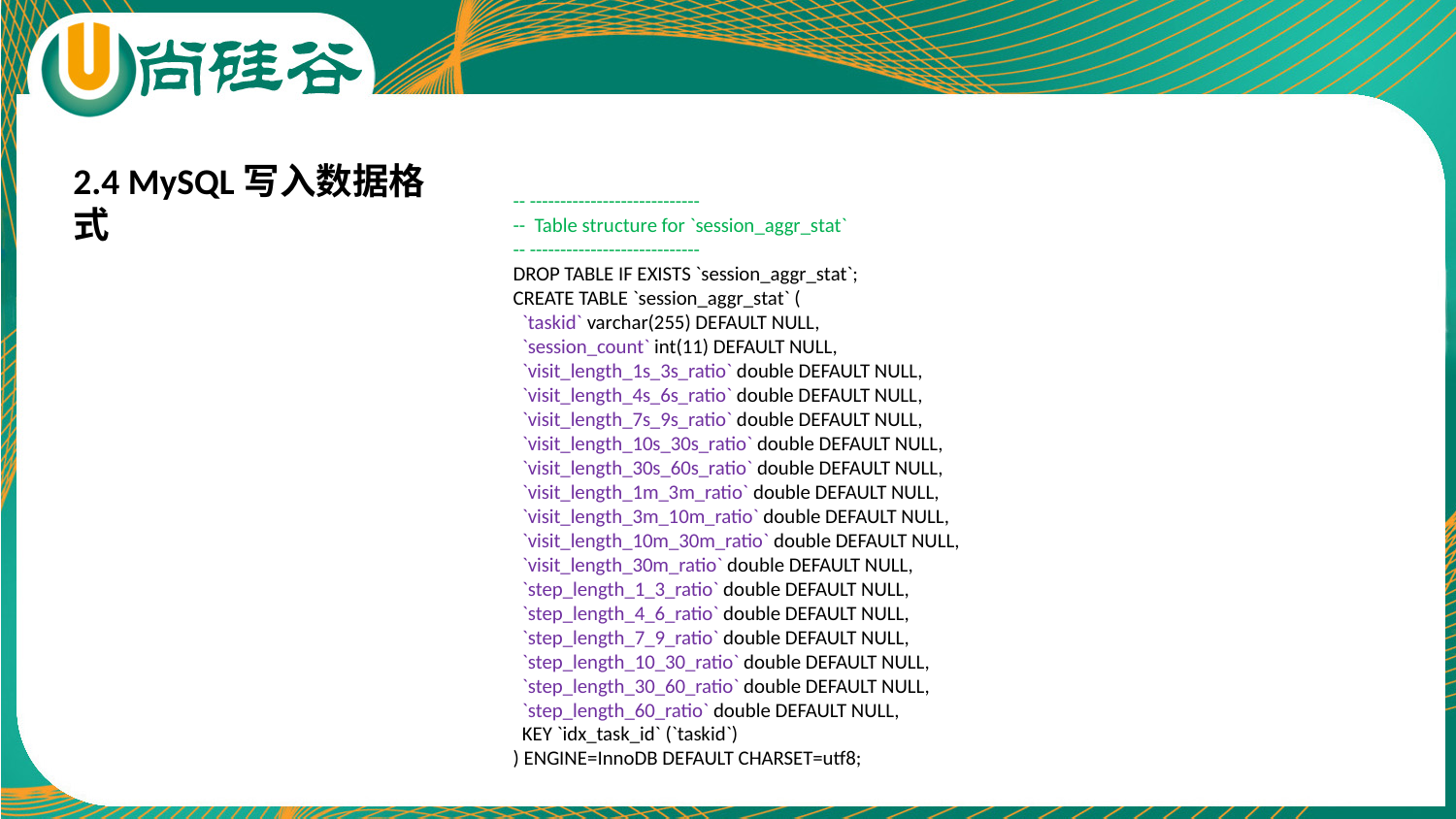

2.4 MySQL写入数据格式
-- ----------------------------
--  Table structure for `session_aggr_stat`
-- ----------------------------
DROP TABLE IF EXISTS `session_aggr_stat`;
CREATE TABLE `session_aggr_stat` (
  `taskid` varchar(255) DEFAULT NULL,
  `session_count` int(11) DEFAULT NULL,
  `visit_length_1s_3s_ratio` double DEFAULT NULL,
  `visit_length_4s_6s_ratio` double DEFAULT NULL,
  `visit_length_7s_9s_ratio` double DEFAULT NULL,
  `visit_length_10s_30s_ratio` double DEFAULT NULL,
  `visit_length_30s_60s_ratio` double DEFAULT NULL,
  `visit_length_1m_3m_ratio` double DEFAULT NULL,
  `visit_length_3m_10m_ratio` double DEFAULT NULL,
  `visit_length_10m_30m_ratio` double DEFAULT NULL,
  `visit_length_30m_ratio` double DEFAULT NULL,
  `step_length_1_3_ratio` double DEFAULT NULL,
  `step_length_4_6_ratio` double DEFAULT NULL,
  `step_length_7_9_ratio` double DEFAULT NULL,
  `step_length_10_30_ratio` double DEFAULT NULL,
  `step_length_30_60_ratio` double DEFAULT NULL,
  `step_length_60_ratio` double DEFAULT NULL,
  KEY `idx_task_id` (`taskid`)
) ENGINE=InnoDB DEFAULT CHARSET=utf8;